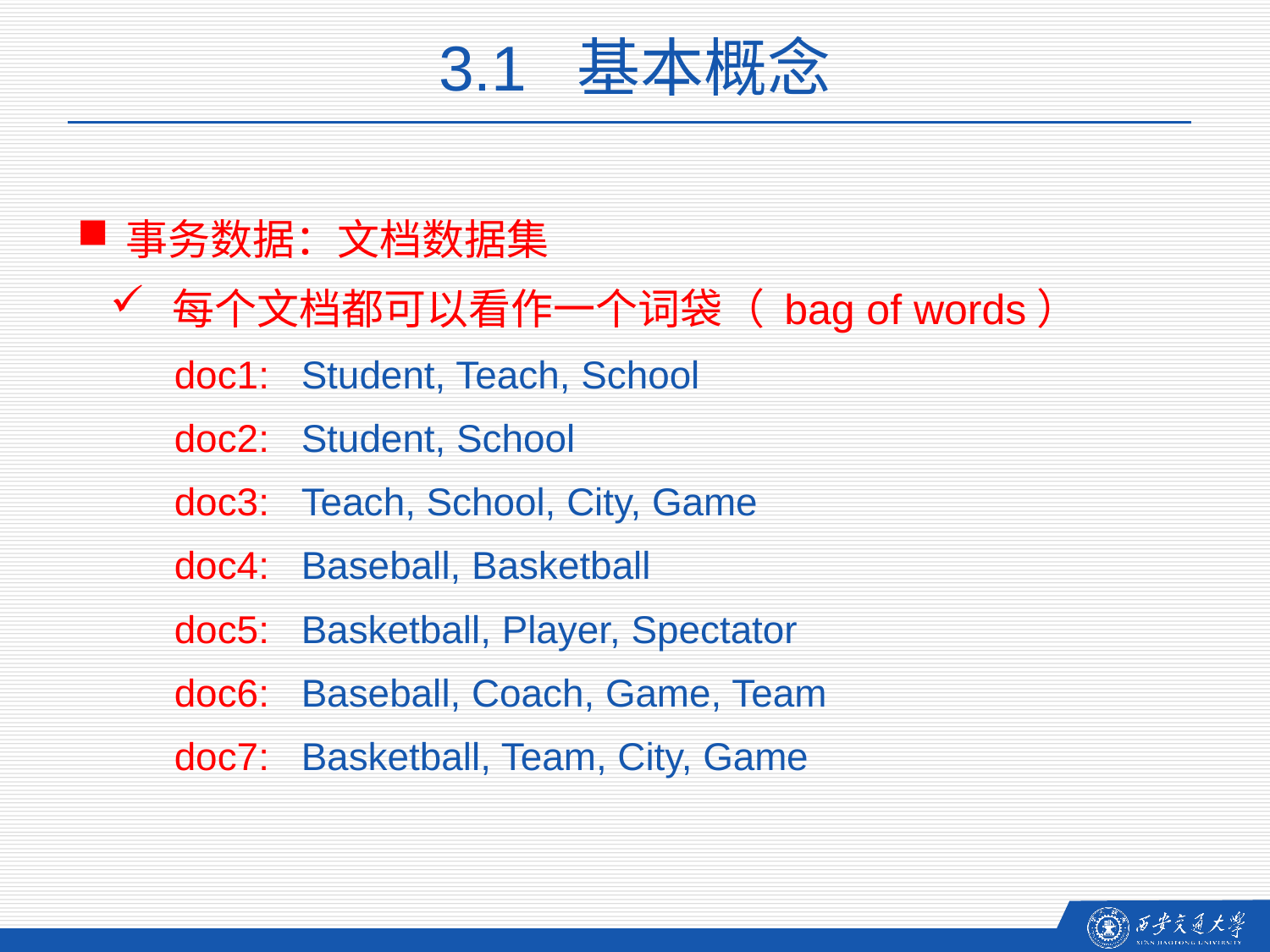

3.1  基本概念
事务数据：文档数据集
每个文档都可以看作一个词袋（ bag of words）
doc1: 	Student, Teach, School
doc2: 	Student, School
doc3: 	Teach, School, City, Game
doc4: 	Baseball, Basketball
doc5: 	Basketball, Player, Spectator
doc6: 	Baseball, Coach, Game, Team
doc7: 	Basketball, Team, City, Game